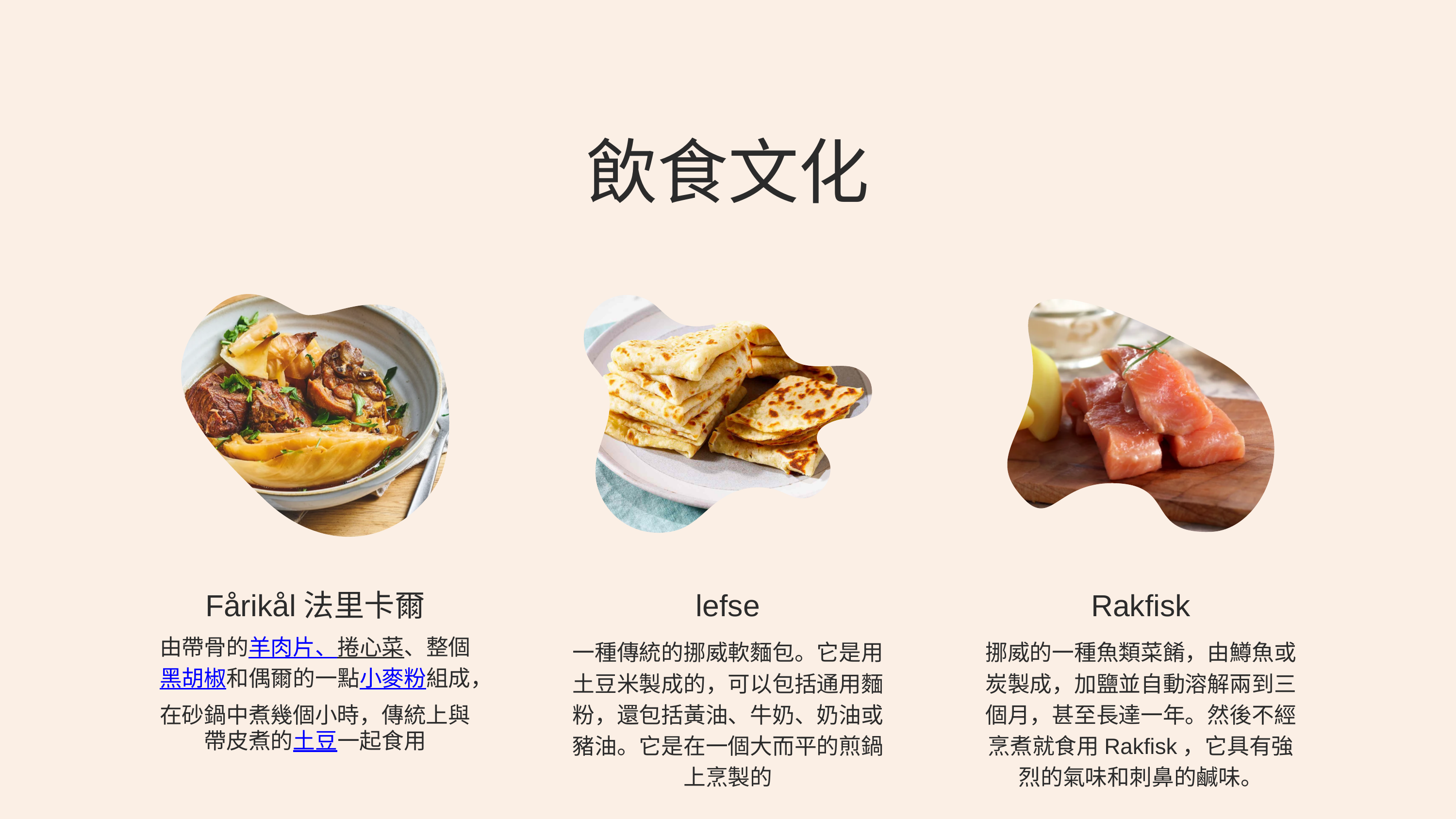

飲食文化

Fårikål法里卡爾
由帶骨的羊肉片、捲心菜、整個黑胡椒和偶爾的一點小麥粉組成，在砂鍋中煮幾個小時，傳統上與帶皮煮的土豆一起食用
lefse
一種傳統的挪威軟麵包。它是用土豆米製成的，可以包括通用麵粉，還包括黃油、牛奶、奶油或豬油。它是在一個大而平的煎鍋上烹製的
Rakfisk
挪威的一種魚類菜餚，由鱒魚或炭製成，加鹽並自動溶解兩到三個月，甚至長達一年。然後不經烹煮就食用Rakfisk，它具有強烈的氣味和刺鼻的鹹味。